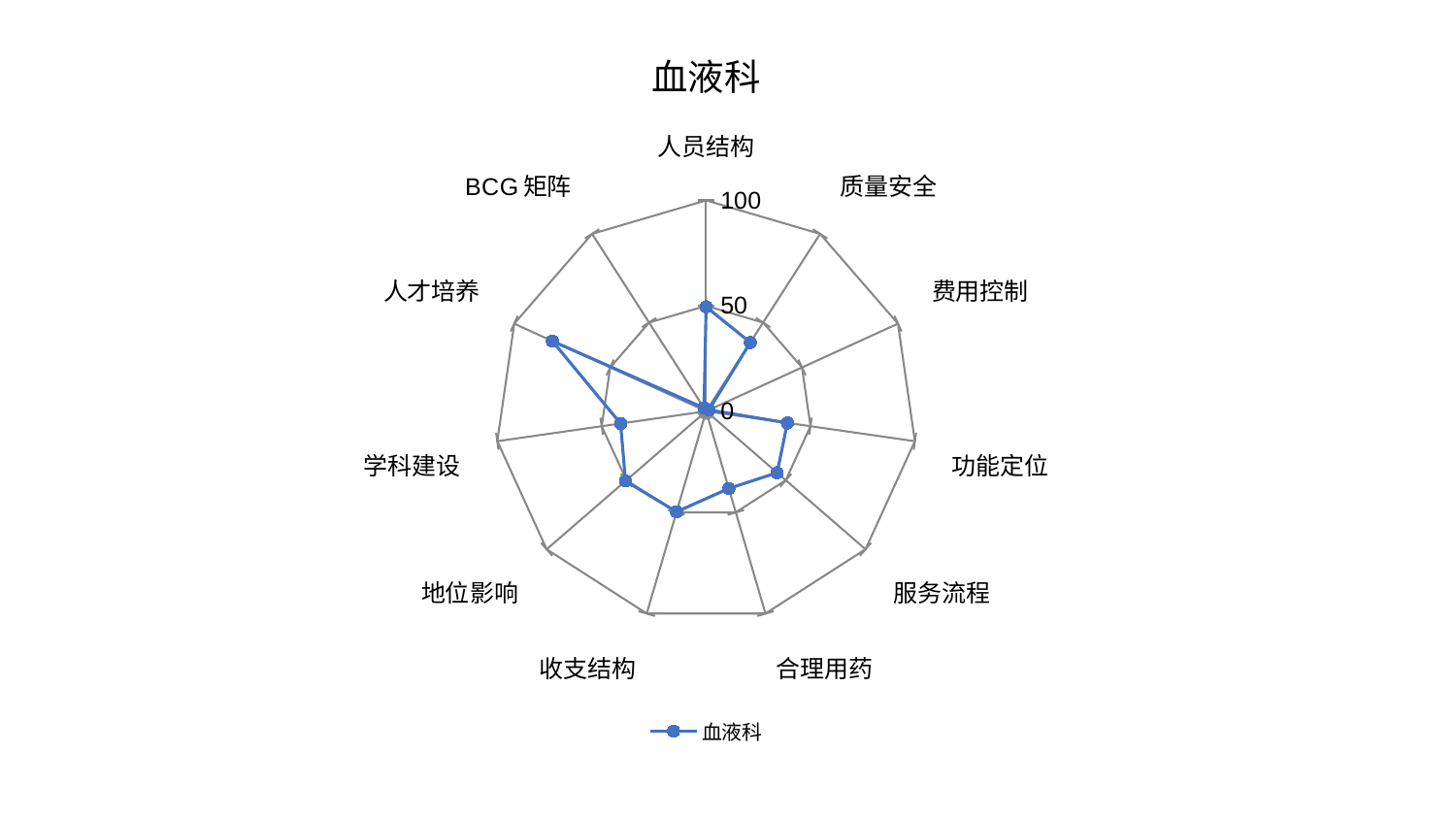

### Chart: 血液科

| Category | 血液科 |
|---|---|
| 人员结构 | 49.525368615161064 |
| 质量安全 | 38.79080087505413 |
| 费用控制 | 1.4996065719958536 |
| 功能定位 | 38.9503894645454 |
| 服务流程 | 44.55234961320079 |
| 合理用药 | 38.20297516062925 |
| 收支结构 | 49.723882049658634 |
| 地位影响 | 50.56337515015386 |
| 学科建设 | 40.96453794325726 |
| 人才培养 | 80.12924545529279 |
| BCG矩阵 | 1.8124077071211389 |
126